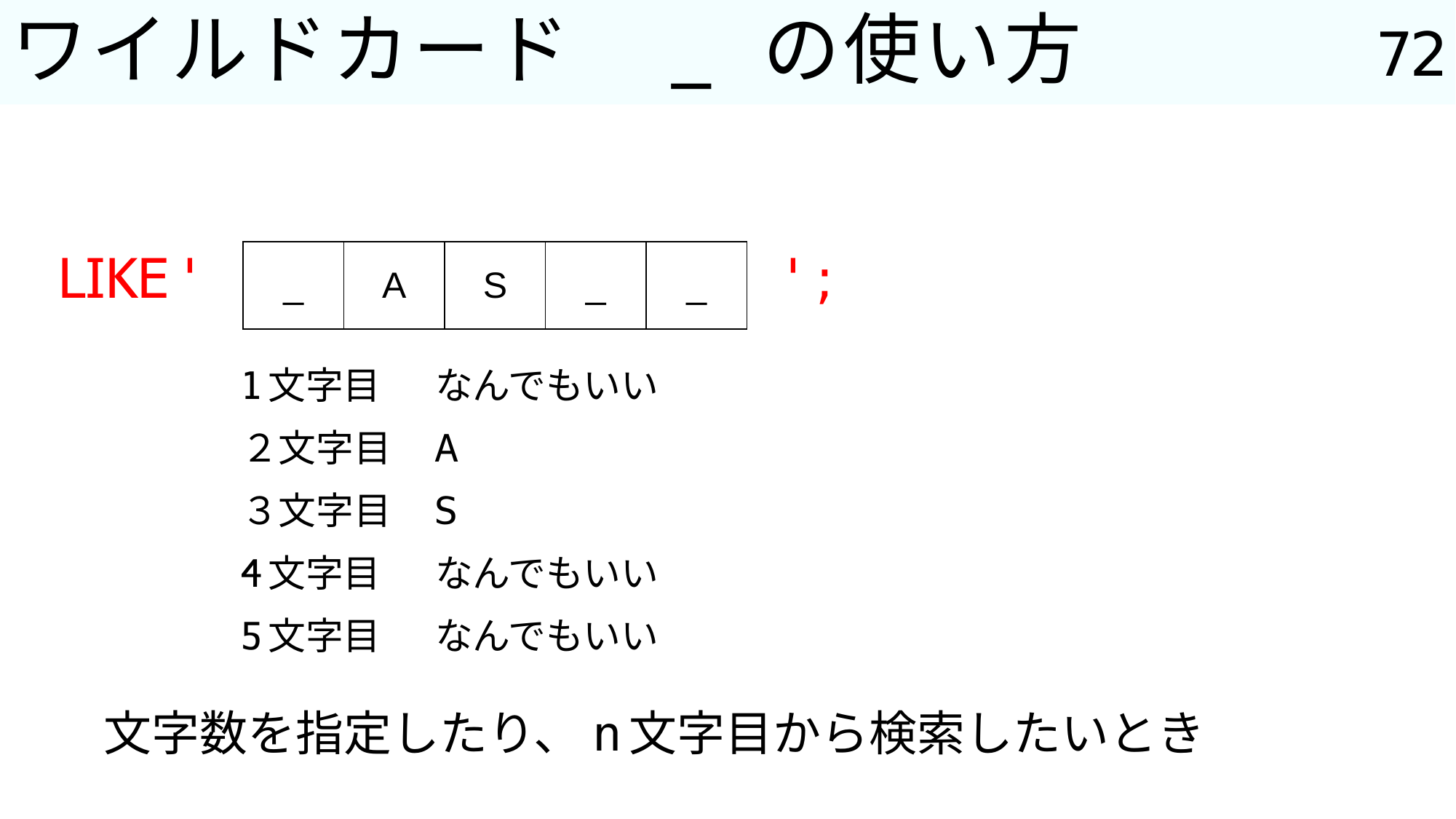

72
# ワイルドカード　_ の使い方
| \_ | A | S | \_ | \_ |
| --- | --- | --- | --- | --- |
LIKE '
 ' ;
1文字目	なんでもいい
２文字目	A
３文字目	S
4文字目	なんでもいい
5文字目	なんでもいい
文字数を指定したり、n文字目から検索したいとき